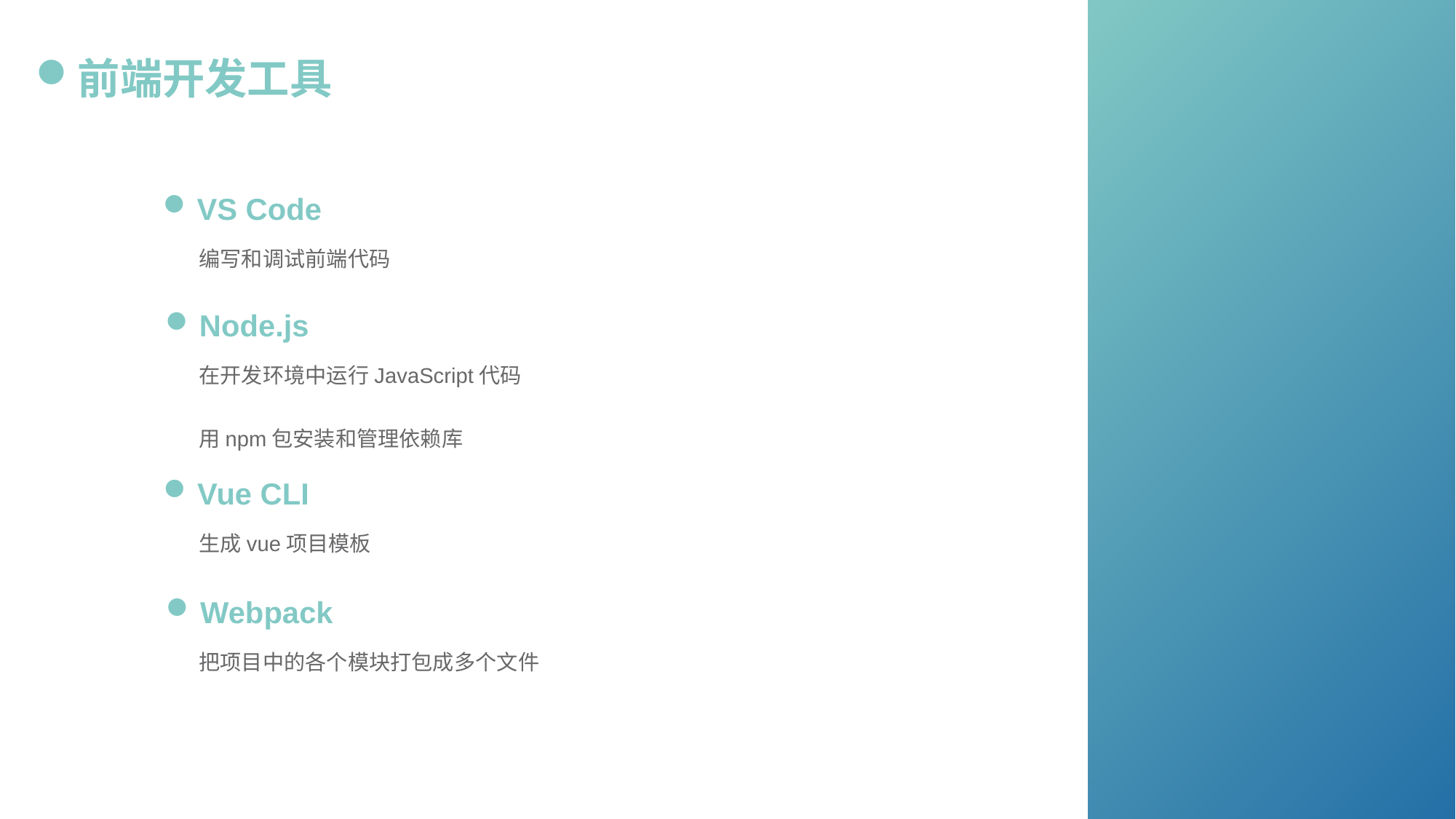

前端开发工具
VS Code
编写和调试前端代码
Node.js
在开发环境中运行JavaScript代码
用npm包安装和管理依赖库
Vue CLI
生成vue项目模板
Webpack
把项目中的各个模块打包成多个文件